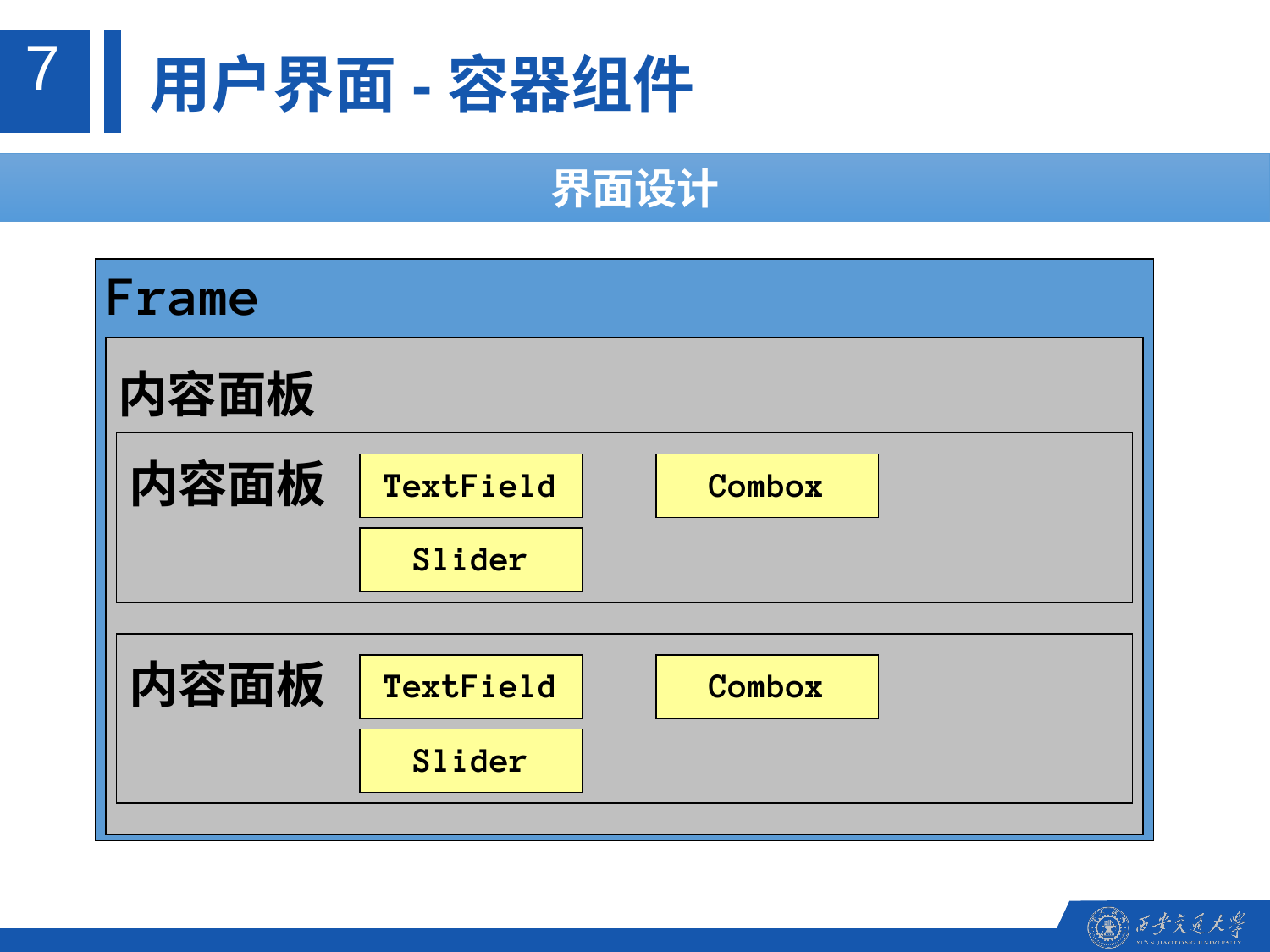

7
用户界面-容器组件
界面设计
Frame

内容面板

内容面板

TextField
Combox
Slider
内容面板

TextField
Combox
Slider